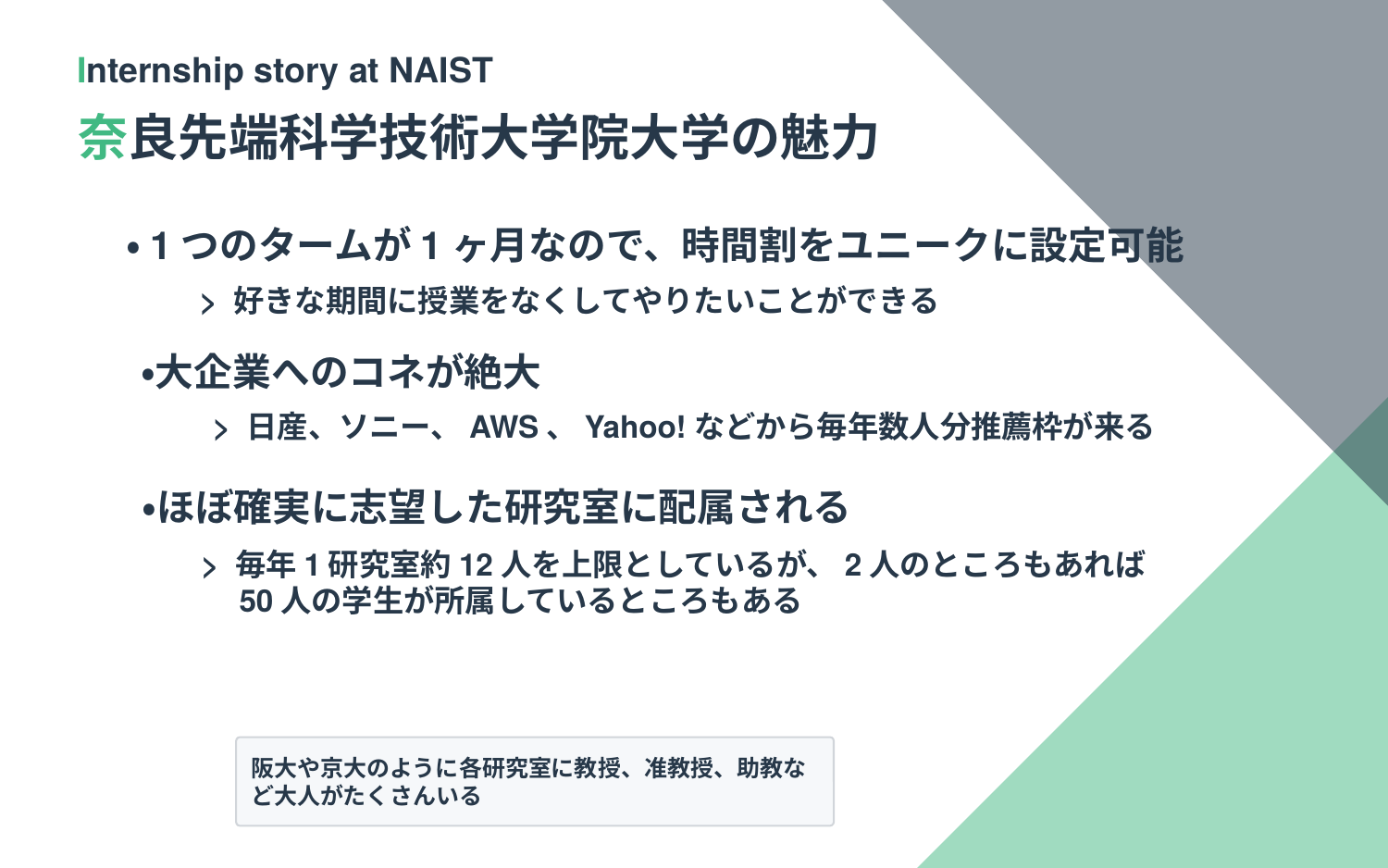

Internship story at NAIST
奈良先端科学技術大学院大学の魅力
・1つのタームが1ヶ月なので、時間割をユニークに設定可能
> 好きな期間に授業をなくしてやりたいことができる
・大企業へのコネが絶大

> 日産、ソニー、AWS、Yahoo!などから毎年数人分推薦枠が来る
・ほぼ確実に志望した研究室に配属される
> 毎年1研究室約12人を上限としているが、2人のところもあれば
　50人の学生が所属しているところもある
阪大や京大のように各研究室に教授、准教授、助教など大人がたくさんいる